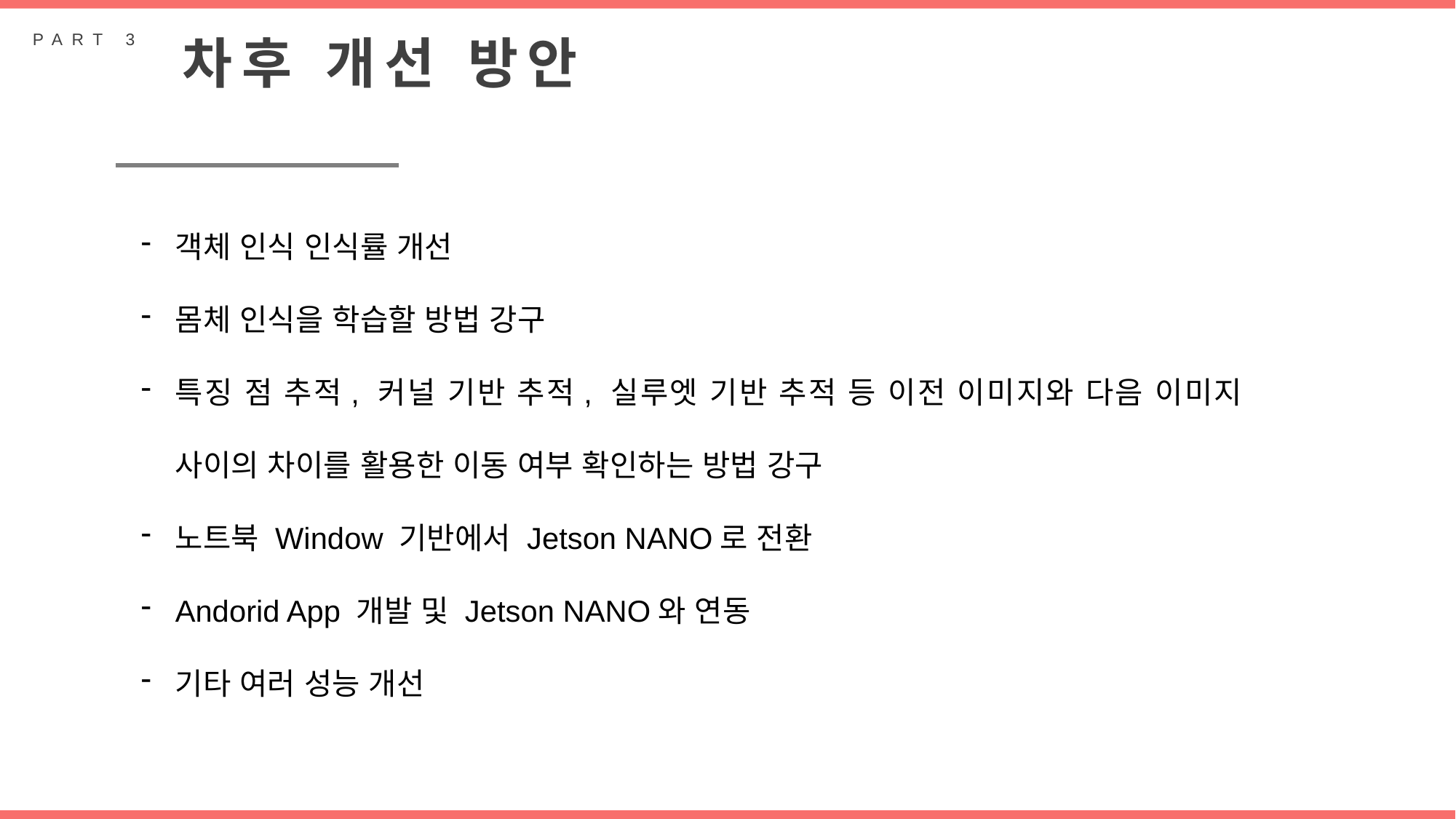

PART 3
차후 개선 방안
객체 인식 인식률 개선
몸체 인식을 학습할 방법 강구
특징 점 추적, 커널 기반 추적, 실루엣 기반 추적 등 이전 이미지와 다음 이미지 사이의 차이를 활용한 이동 여부 확인하는 방법 강구
노트북 Window 기반에서 Jetson NANO로 전환
Andorid App 개발 및 Jetson NANO와 연동
기타 여러 성능 개선